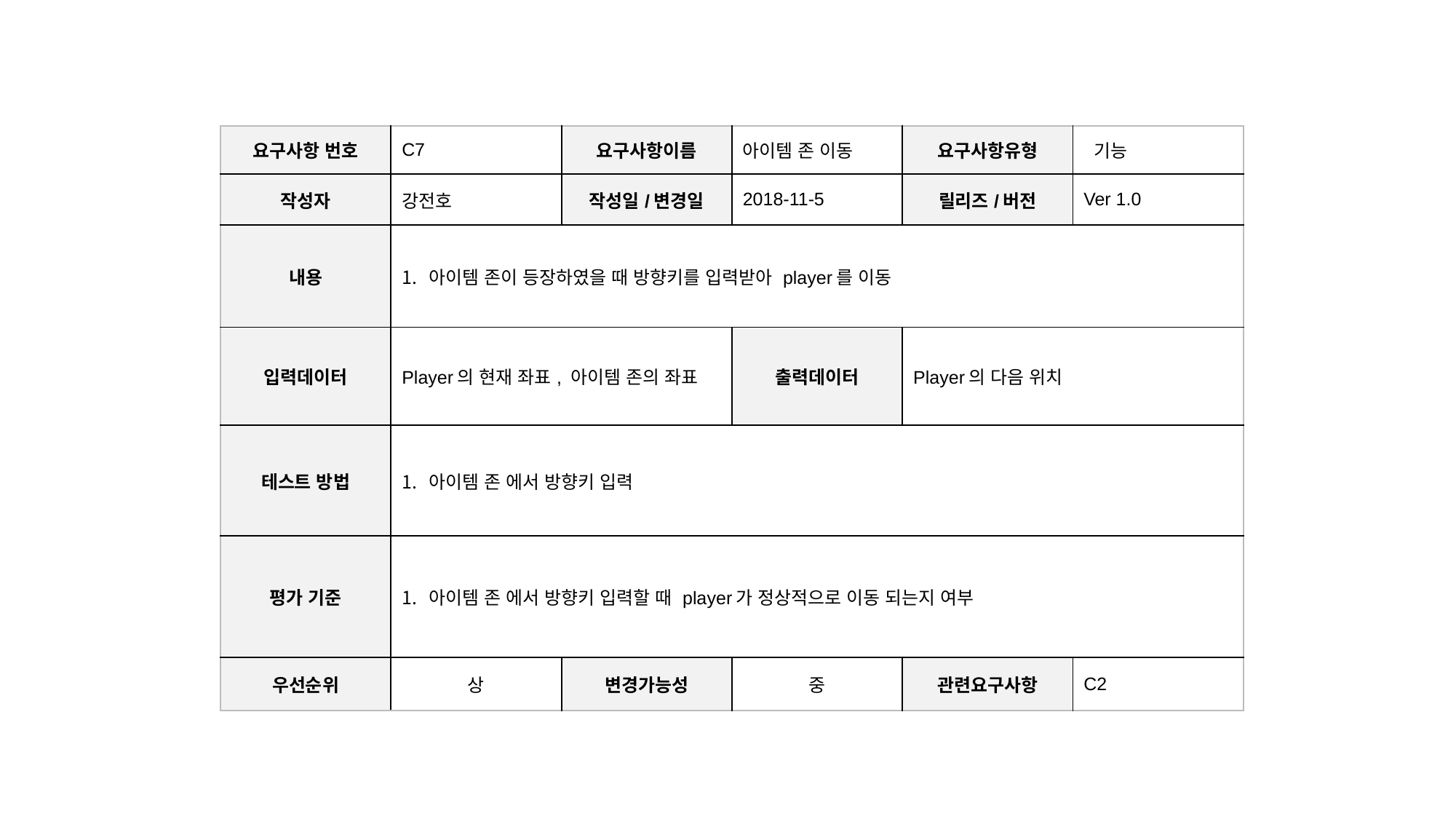

| 요구사항 번호 | C7 | 요구사항이름 | 아이템 존 이동 | 요구사항유형 | 기능 |
| --- | --- | --- | --- | --- | --- |
| 작성자 | 강전호 | 작성일/변경일 | 2018-11-5 | 릴리즈/버전 | Ver 1.0 |
| 내용 | 아이템 존이 등장하였을 때 방향키를 입력받아 player를 이동 |  |  |  |  |
| 입력데이터 | Player의 현재 좌표, 아이템 존의 좌표 |  | 출력데이터 | Player의 다음 위치 |  |
| 테스트 방법 | 아이템 존 에서 방향키 입력 |  |  |  |  |
| 평가 기준 | 아이템 존 에서 방향키 입력할 때 player가 정상적으로 이동 되는지 여부 |  |  |  |  |
| 우선순위 | 상 | 변경가능성 | 중 | 관련요구사항 | C2 |